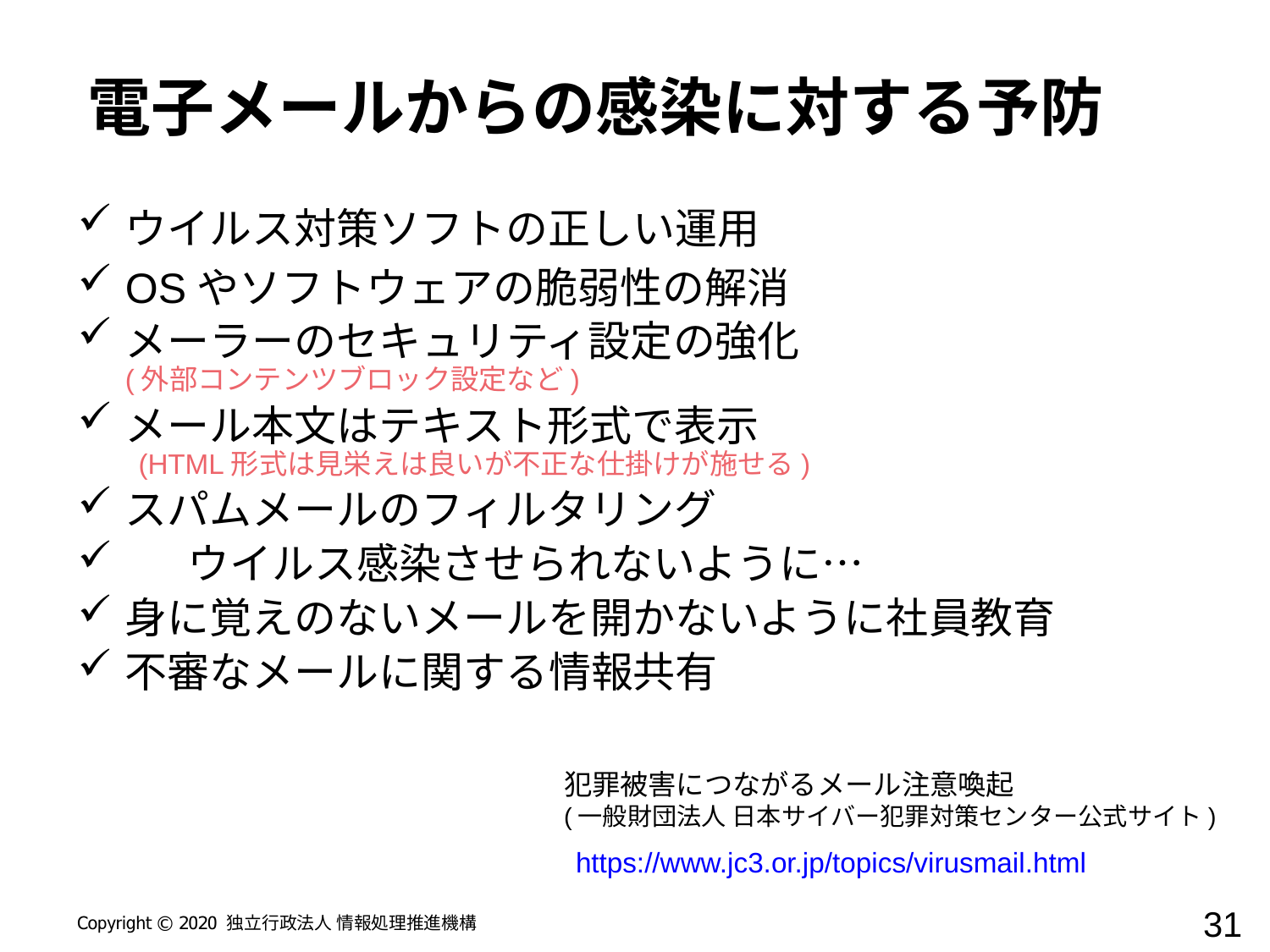

# 電子メールからの感染に対する予防

ウイルス対策ソフトの正しい運用
OSやソフトウェアの脆弱性の解消
メーラーのセキュリティ設定の強化
(外部コンテンツブロック設定など)
メール本文はテキスト形式で表示
 (HTML形式は見栄えは良いが不正な仕掛けが施せる)
スパムメールのフィルタリング
	ウイルス感染させられないように…
身に覚えのないメールを開かないように社員教育
不審なメールに関する情報共有
犯罪被害につながるメール注意喚起
(一般財団法人 日本サイバー犯罪対策センター公式サイト)
 https://www.jc3.or.jp/topics/virusmail.html